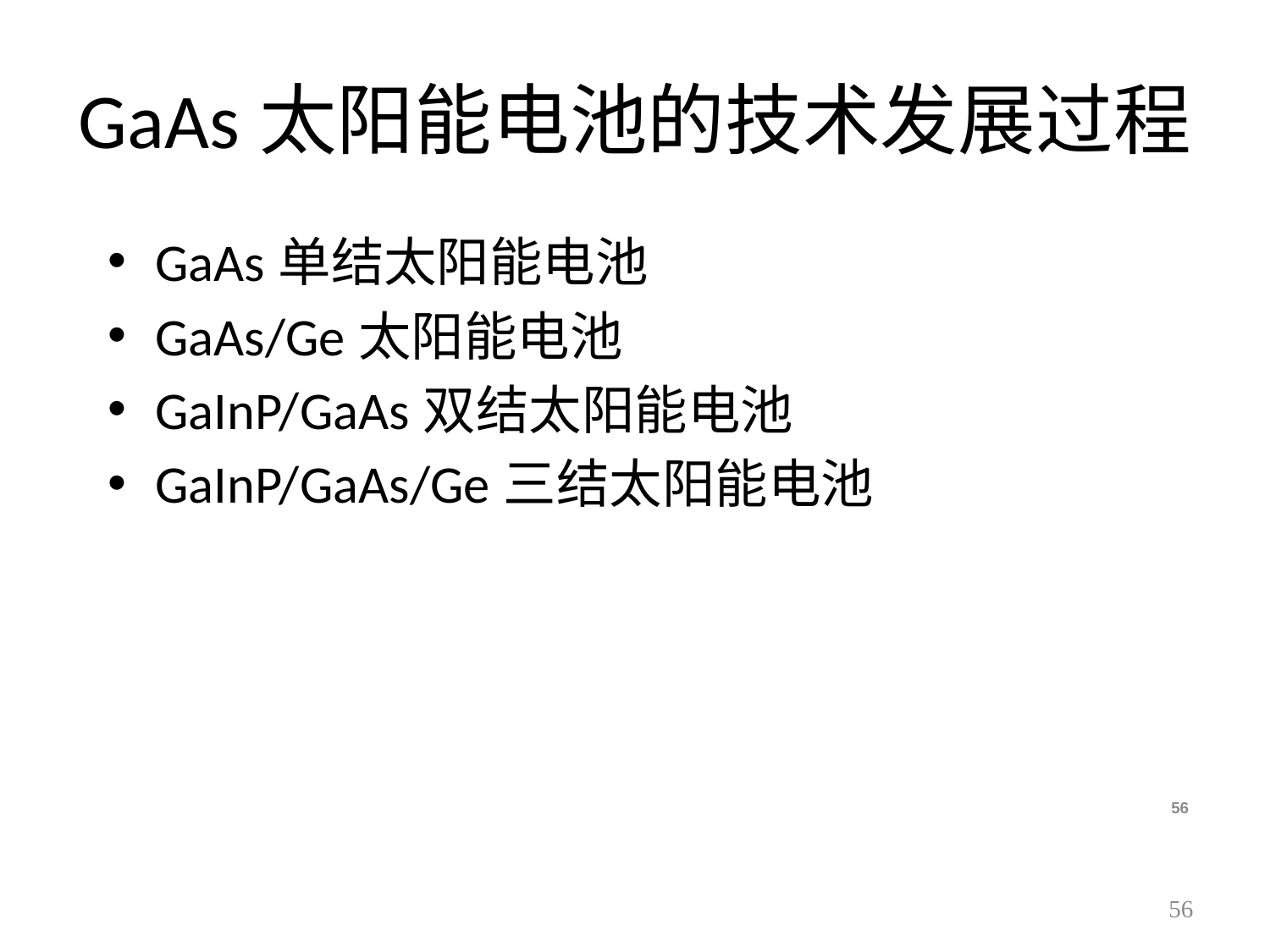

# GaAs太阳能电池的技术发展过程
GaAs单结太阳能电池
GaAs/Ge太阳能电池
GaInP/GaAs双结太阳能电池
GaInP/GaAs/Ge三结太阳能电池
56
56